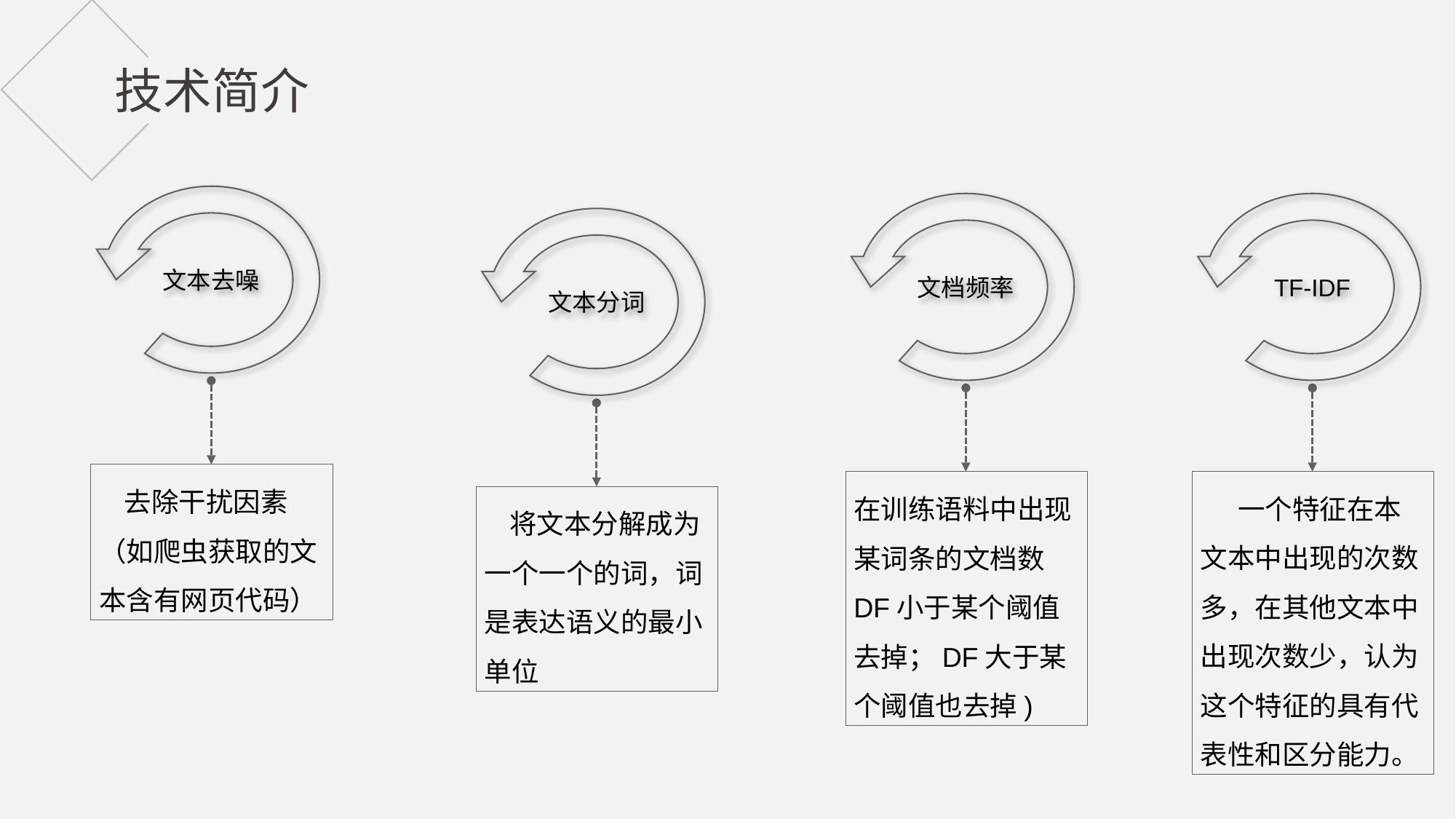

技术简介
文本去噪
   去除干扰因素（如爬虫获取的文本含有网页代码）
文档频率
在训练语料中出现某词条的文档数DF小于某个阈值去掉；DF大于某个阈值也去掉)
TF-IDF
     一个特征在本文本中出现的次数多，在其他文本中出现次数少，认为这个特征的具有代表性和区分能力。
文本分词
   将文本分解成为一个一个的词，词是表达语义的最小单位